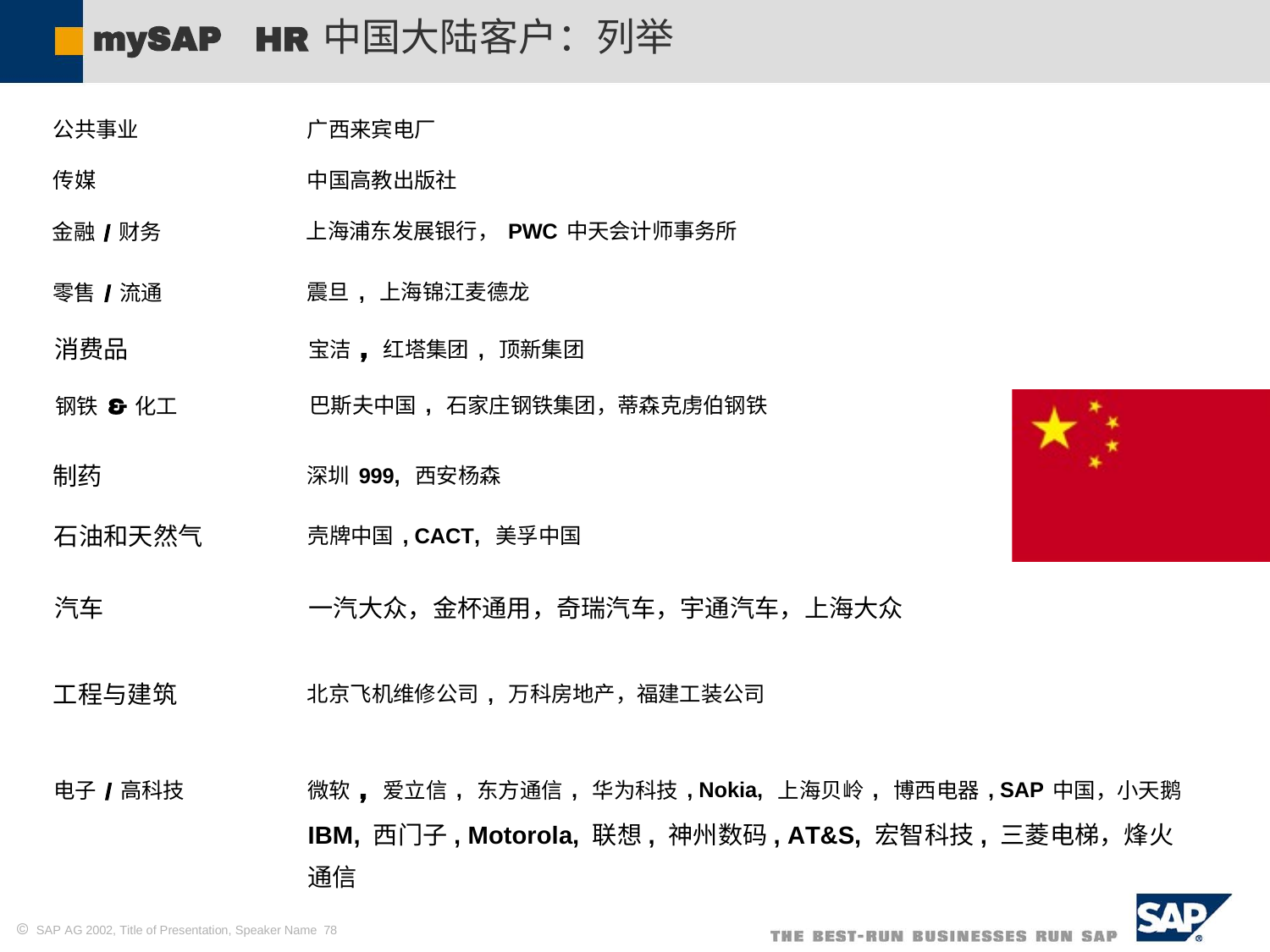

HR中国大陆客户：列举
mySAP
公共事业
传媒
广西来宾电厂
中国高教出版社
金融/财务
上海浦东发展银行，PWC中天会计师事务所
零售/流通
震旦, 上海锦江麦德龙
消费品
宝洁, 红塔集团, 顶新集团

钢铁&化工
巴斯夫中国, 石家庄钢铁集团，蒂森克虏伯钢铁
制药
深圳999, 西安杨森
石油和天然气
壳牌中国, CACT, 美孚中国
汽车
一汽大众，金杯通用，奇瑞汽车，宇通汽车，上海大众
工程与建筑
北京飞机维修公司, 万科房地产，福建工装公司
电子/高科技
微软, 爱立信, 东方通信, 华为科技, Nokia, 上海贝岭, 博西电器, SAP中国，小天鹅
IBM, 西门子, Motorola, 联想, 神州数码, AT&S, 宏智科技, 三菱电梯，烽火通信
©  SAP AG 2002, Title of Presentation, Speaker Name  78